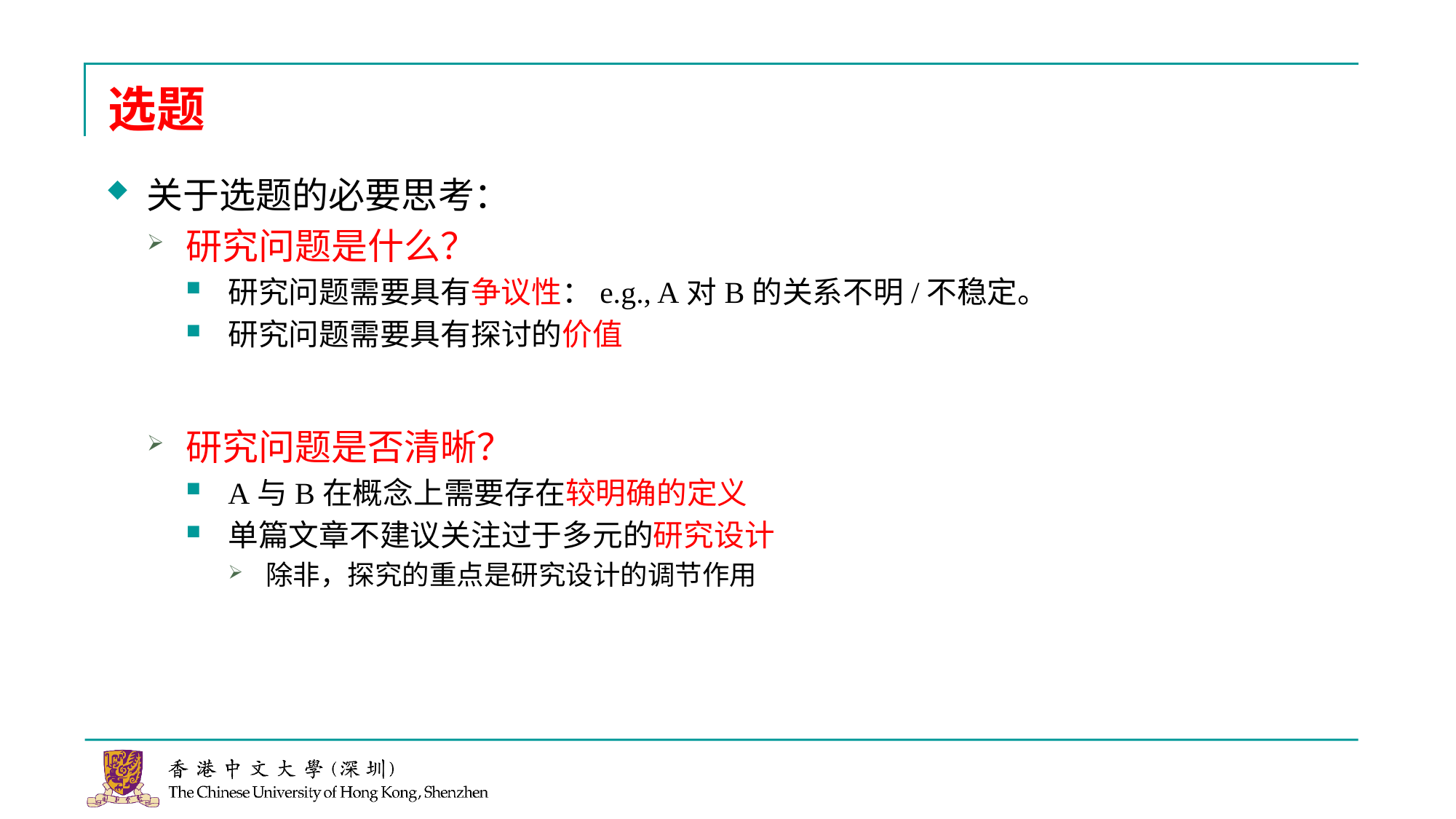

# 选题
关于选题的必要思考：
研究问题是什么？
研究问题需要具有争议性：e.g., A对B的关系不明/不稳定。
研究问题需要具有探讨的价值

研究问题是否清晰？
A与B在概念上需要存在较明确的定义
单篇文章不建议关注过于多元的研究设计
除非，探究的重点是研究设计的调节作用